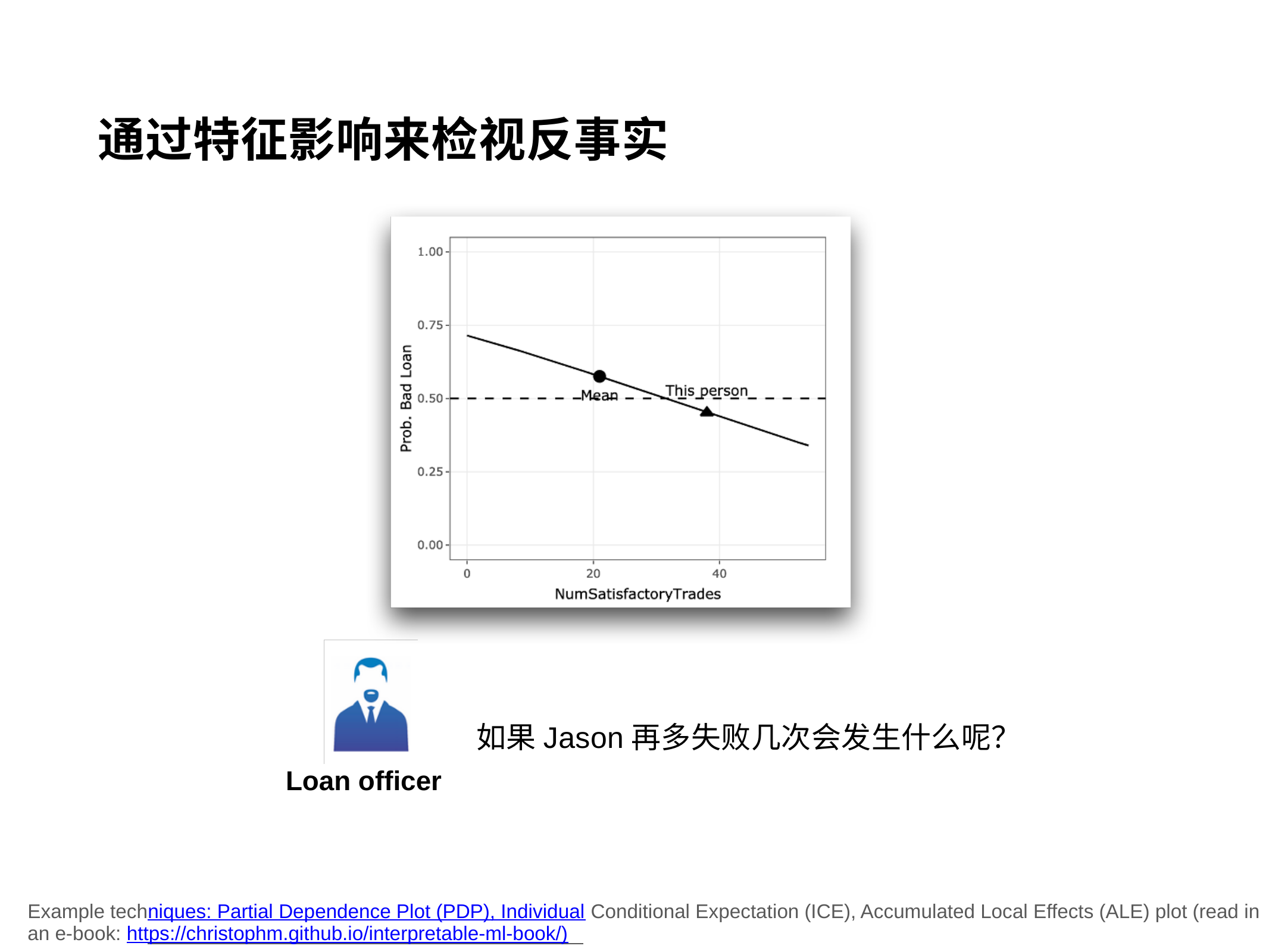

通过特征影响来检视反事实

如果Jason再多失败几次会发生什么呢？
Loan ofﬁcer
Example techniques: Partial Dependence Plot (PDP), Individual Conditional Expectation (ICE), Accumulated Local Effects (ALE) plot (read in an e-book: https://christophm.github.io/interpretable-ml-book/)